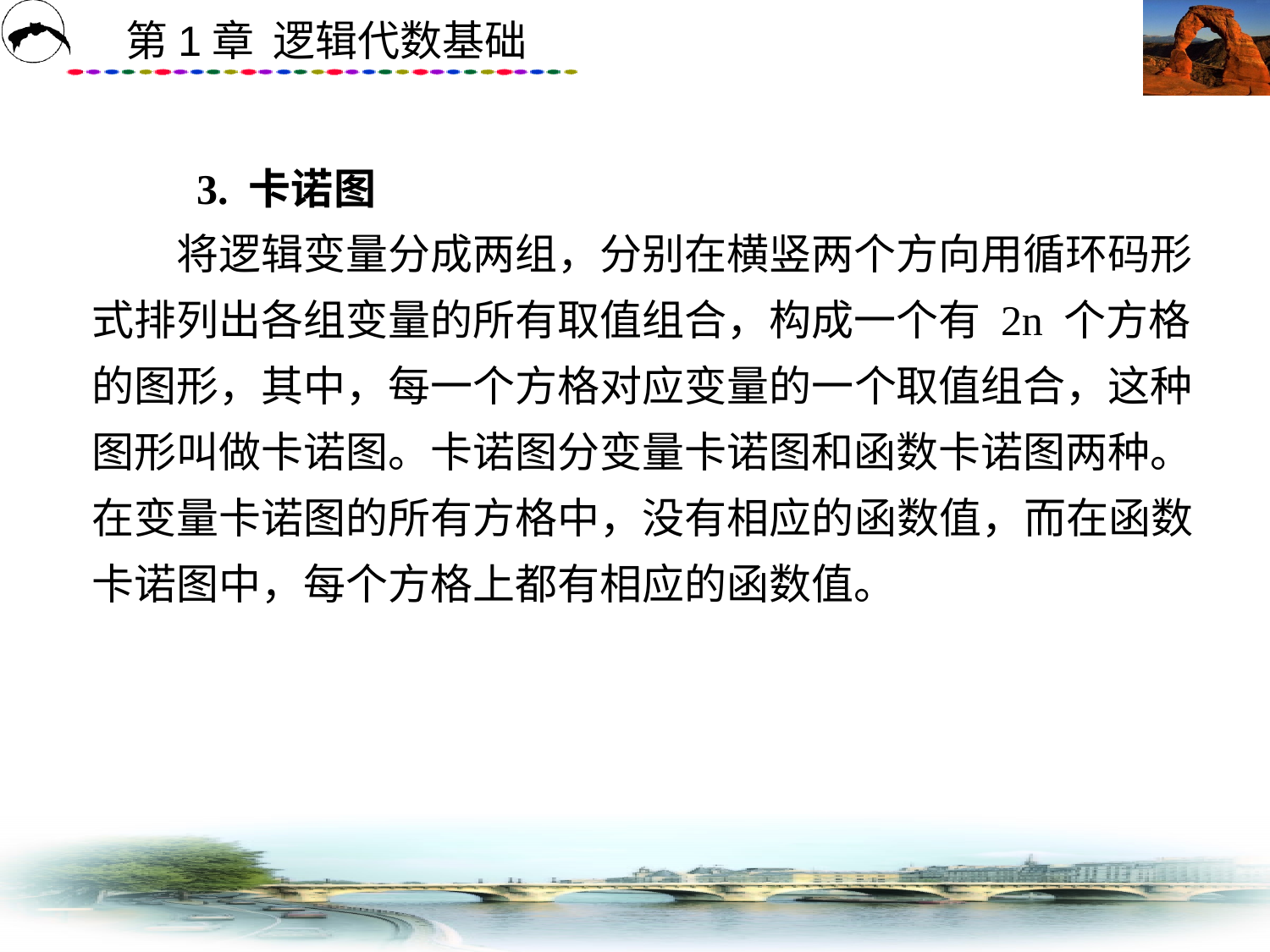

# 3. 卡诺图 　　将逻辑变量分成两组，分别在横竖两个方向用循环码形式排列出各组变量的所有取值组合，构成一个有 2n 个方格的图形，其中，每一个方格对应变量的一个取值组合，这种图形叫做卡诺图。卡诺图分变量卡诺图和函数卡诺图两种。在变量卡诺图的所有方格中，没有相应的函数值，而在函数卡诺图中，每个方格上都有相应的函数值。